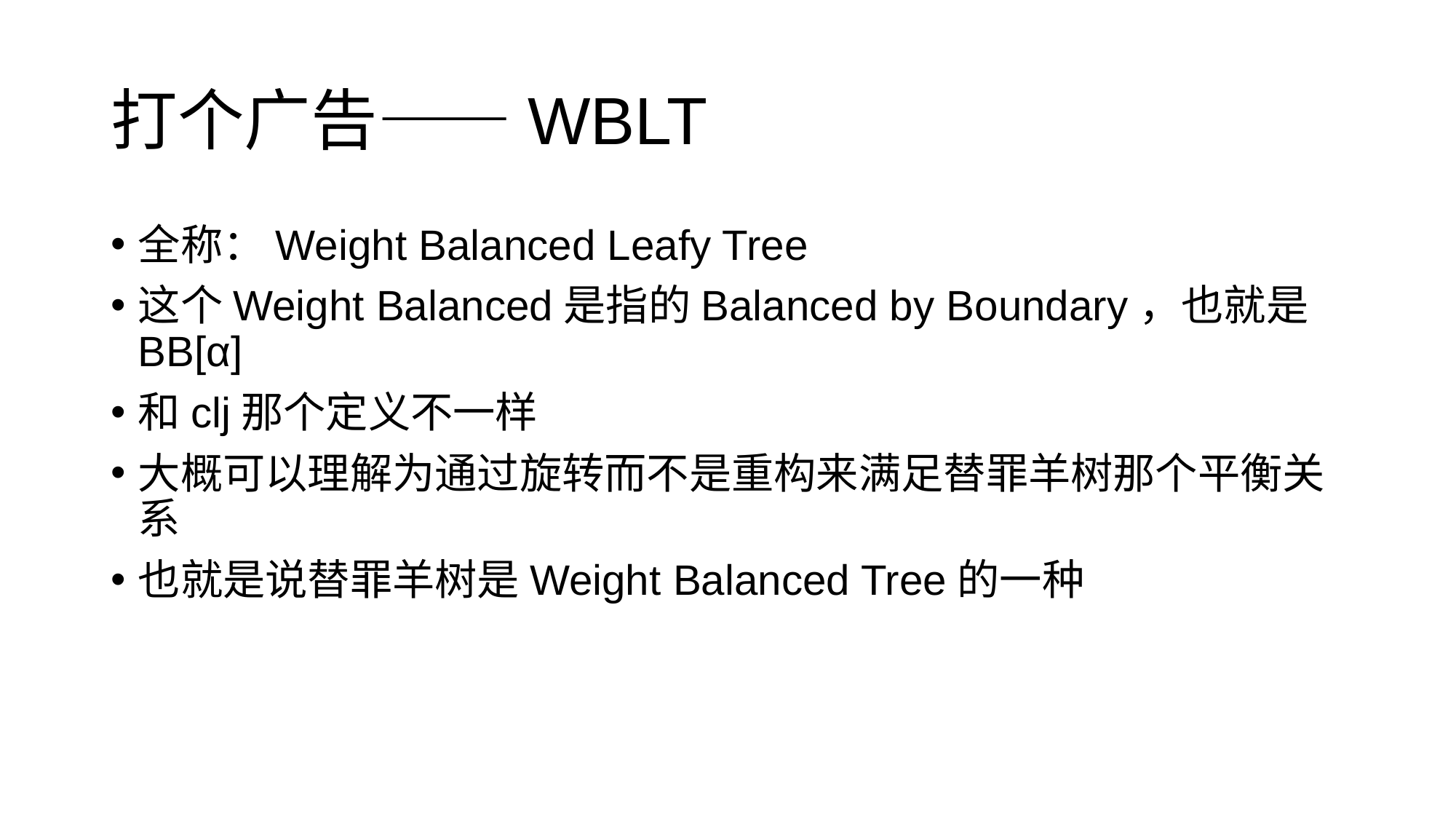

# 打个广告——WBLT
全称：Weight Balanced Leafy Tree
这个Weight Balanced是指的Balanced by Boundary，也就是BB[α]
和clj那个定义不一样
大概可以理解为通过旋转而不是重构来满足替罪羊树那个平衡关系
也就是说替罪羊树是Weight Balanced Tree的一种